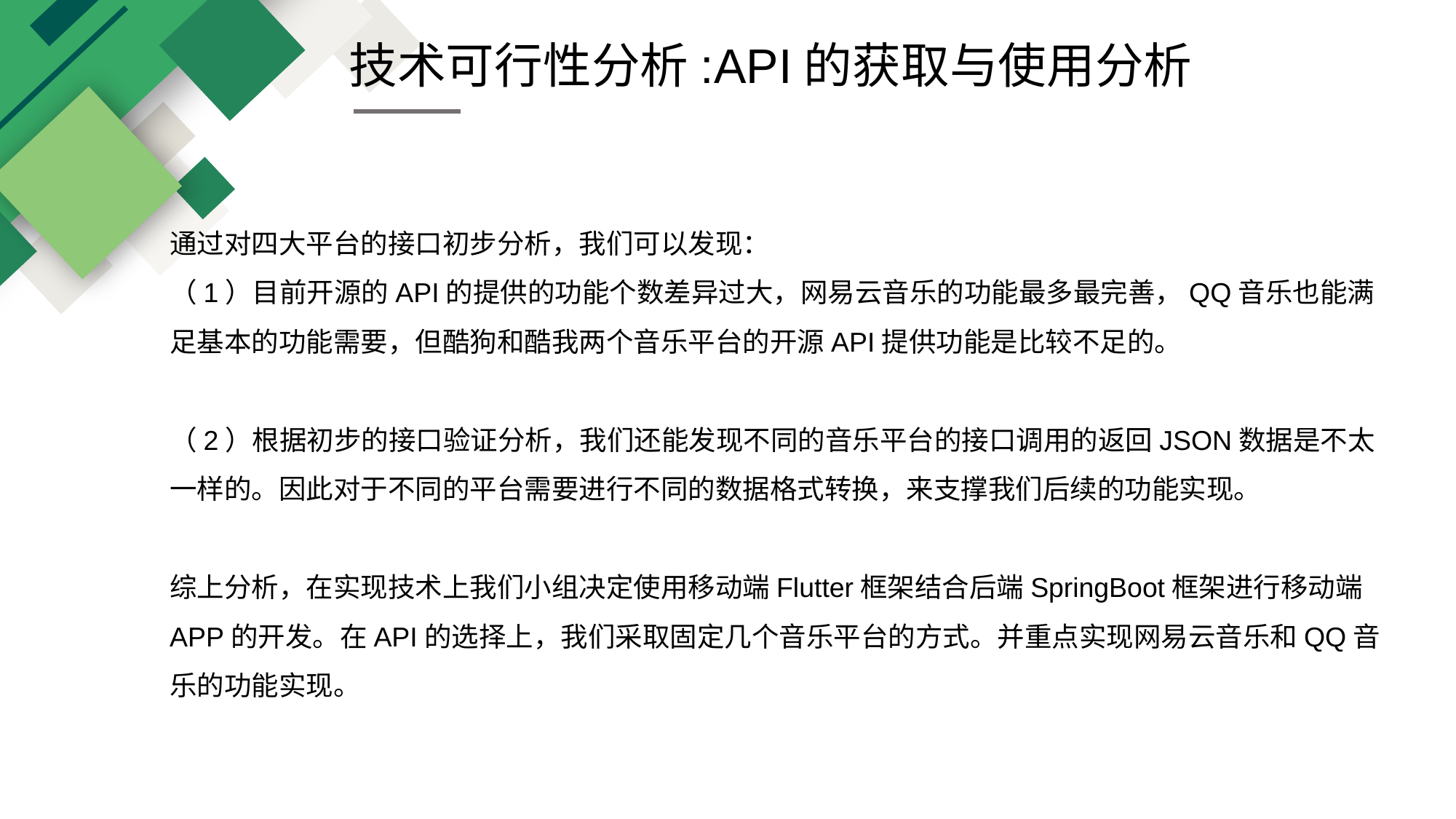

技术可行性分析:API的获取与使用分析
通过对四大平台的接口初步分析，我们可以发现：
（1）目前开源的API的提供的功能个数差异过大，网易云音乐的功能最多最完善，QQ音乐也能满足基本的功能需要，但酷狗和酷我两个音乐平台的开源API提供功能是比较不足的。

（2）根据初步的接口验证分析，我们还能发现不同的音乐平台的接口调用的返回JSON数据是不太一样的。因此对于不同的平台需要进行不同的数据格式转换，来支撑我们后续的功能实现。

综上分析，在实现技术上我们小组决定使用移动端Flutter框架结合后端SpringBoot框架进行移动端APP的开发。在API的选择上，我们采取固定几个音乐平台的方式。并重点实现网易云音乐和QQ音乐的功能实现。